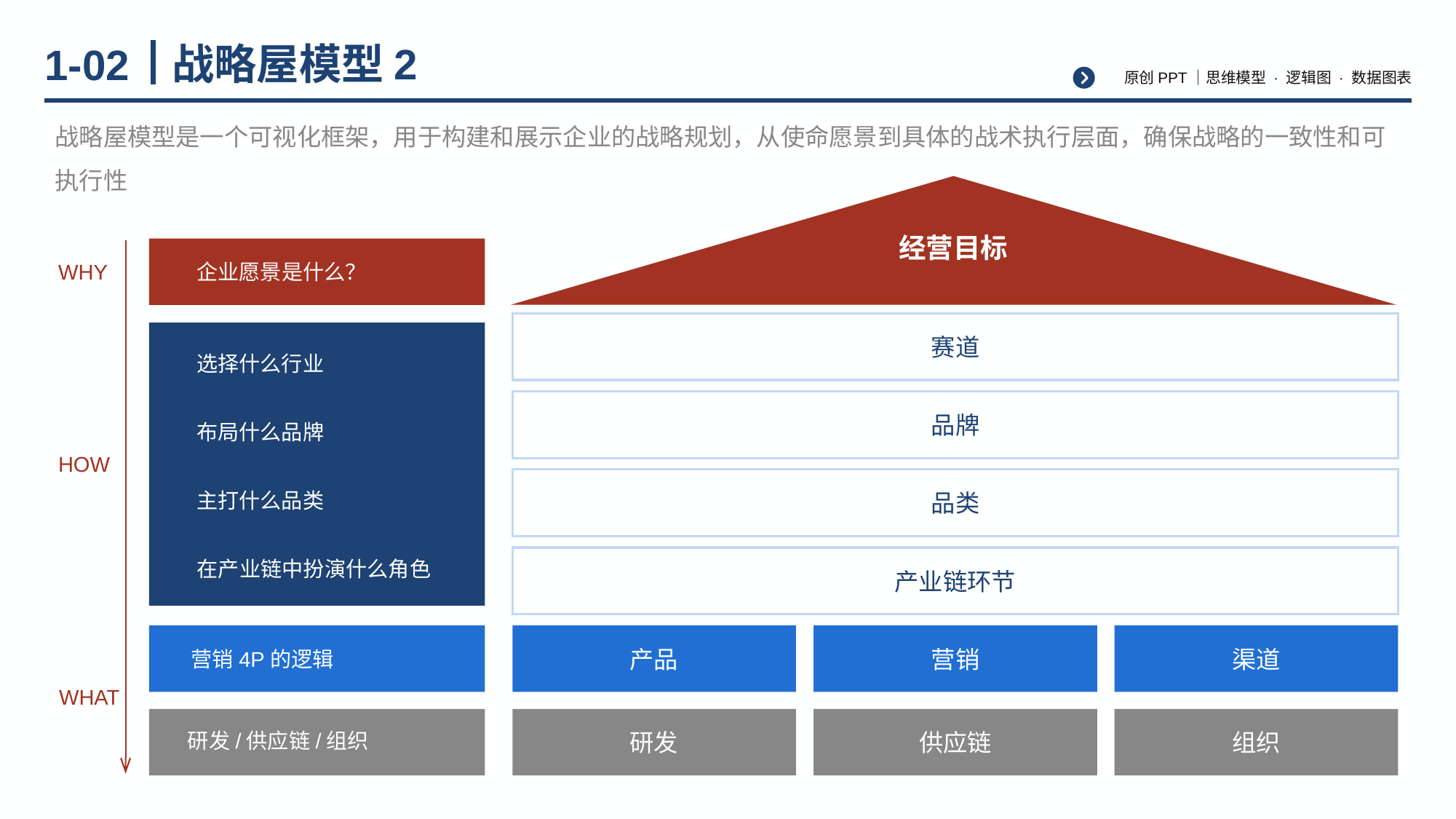

# 战略屋模型2
1-02
战略屋模型是一个可视化框架，用于构建和展示企业的战略规划，从使命愿景到具体的战术执行层面，确保战略的一致性和可执行性
经营目标

WHY
企业愿景是什么？
赛道

选择什么行业
品牌
布局什么品牌
HOW
品类
主打什么品类
产业链环节
在产业链中扮演什么角色

产品
营销
渠道
营销4P的逻辑
WHAT

研发
供应链
组织
研发/供应链/组织